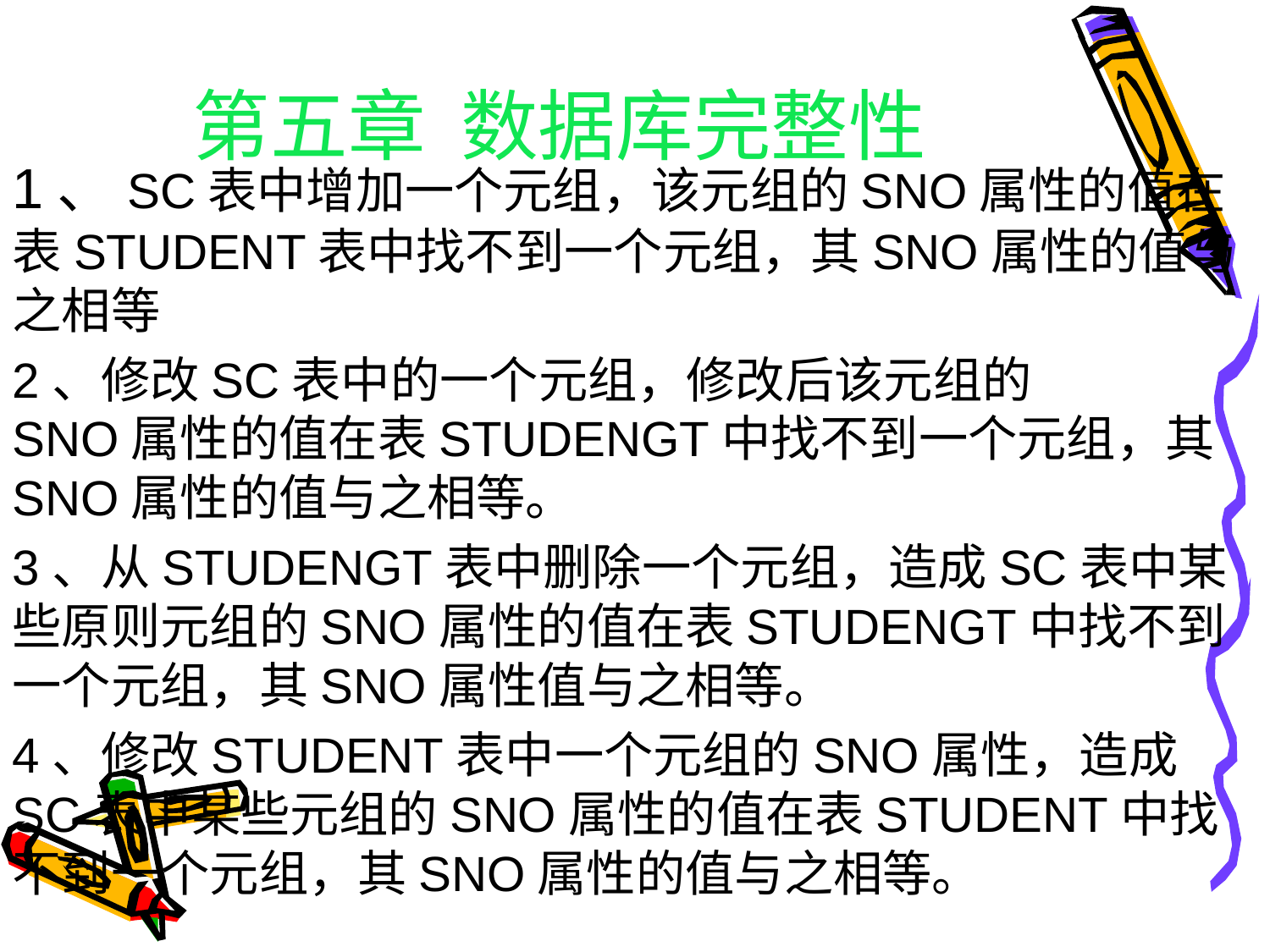

# 第五章  数据库完整性
1、SC表中增加一个元组，该元组的SNO属性的值在表STUDENT表中找不到一个元组，其SNO属性的值与之相等
2、修改SC表中的一个元组，修改后该元组的	SNO属性的值在表STUDENGT中找不到一个元组，其SNO属性的值与之相等。
3、从STUDENGT表中删除一个元组，造成SC表中某些原则元组的SNO属性的值在表STUDENGT中找不到一个元组，其SNO属性值与之相等。
4、修改STUDENT表中一个元组的SNO属性，造成SC表中某些元组的SNO属性的值在表STUDENT中找不到一个元组，其SNO属性的值与之相等。